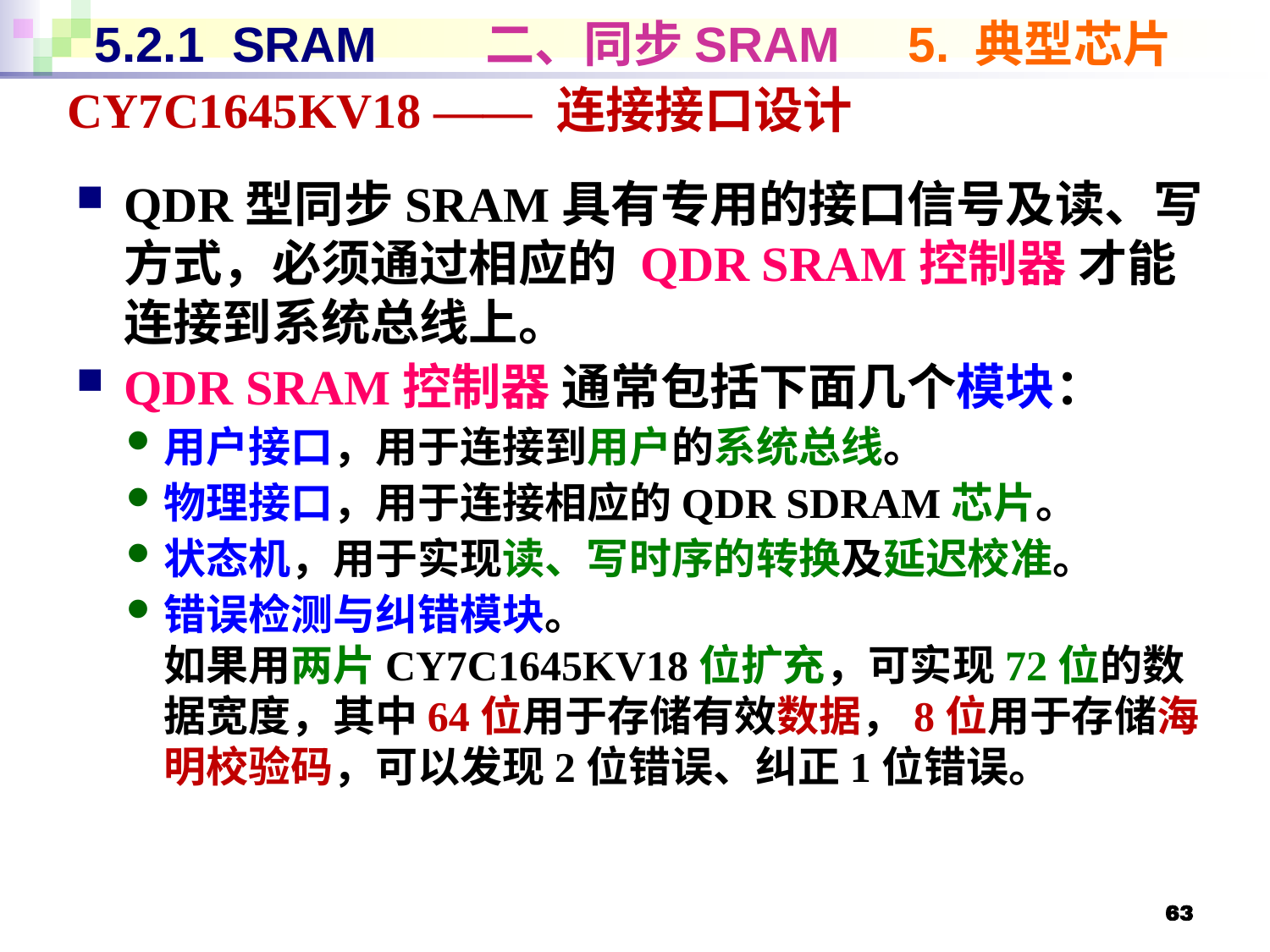

# 5.2.1  SRAM       二、同步SRAM     5. 典型芯片
CY7C1645KV18 —— 连接接口设计
QDR型同步SRAM具有专用的接口信号及读、写方式，必须通过相应的 QDR SRAM控制器 才能连接到系统总线上。
QDR SRAM控制器 通常包括下面几个模块：
用户接口，用于连接到用户的系统总线。
物理接口，用于连接相应的QDR SDRAM芯片。
状态机，用于实现读、写时序的转换及延迟校准。
错误检测与纠错模块。
如果用两片CY7C1645KV18位扩充，可实现72位的数据宽度，其中64位用于存储有效数据，8位用于存储海明校验码，可以发现2位错误、纠正1位错误。
63